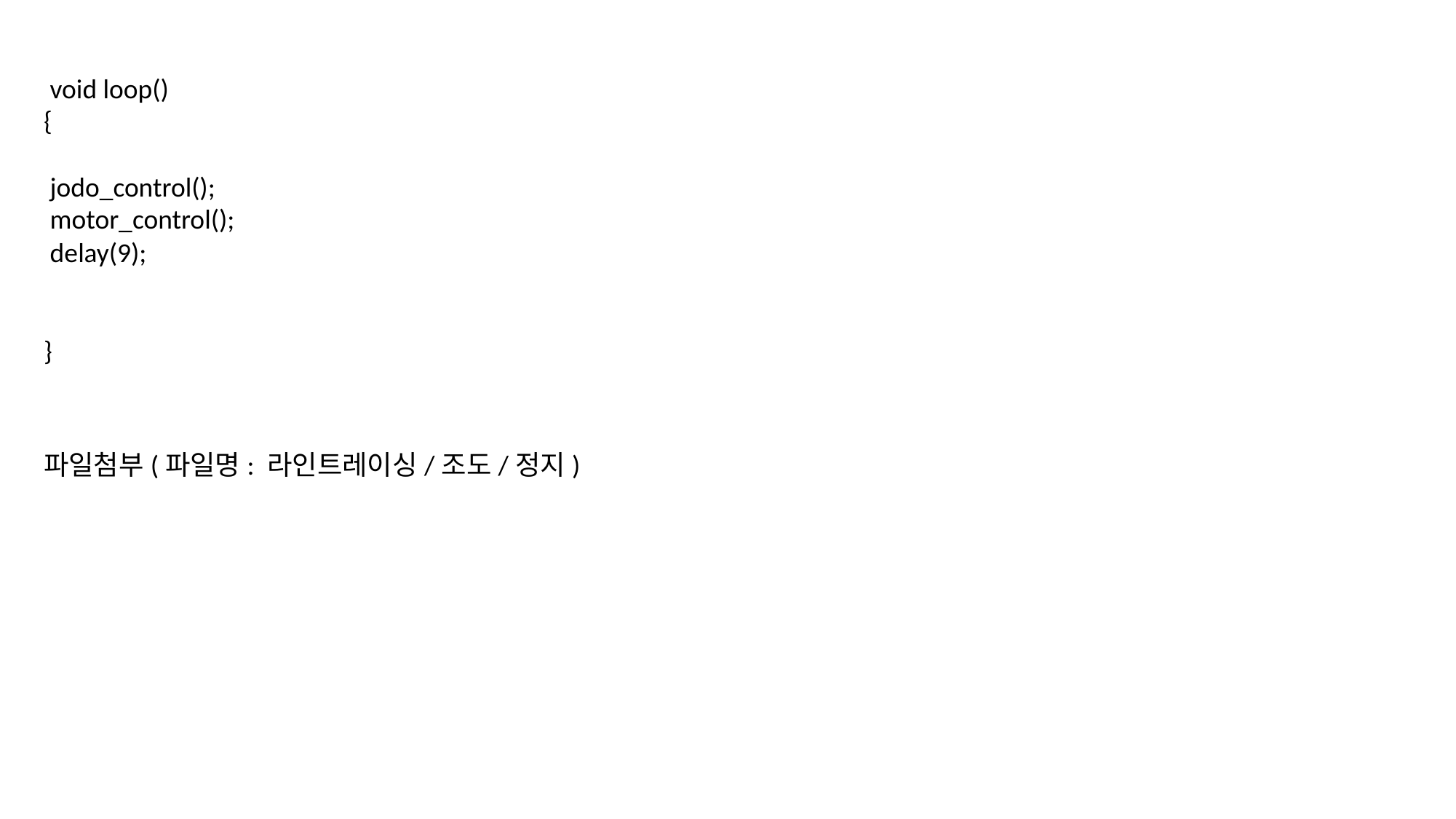

void loop()
{

 jodo_control();
 motor_control();
 delay(9);

}
파일첨부(파일명: 라인트레이싱/조도/정지)